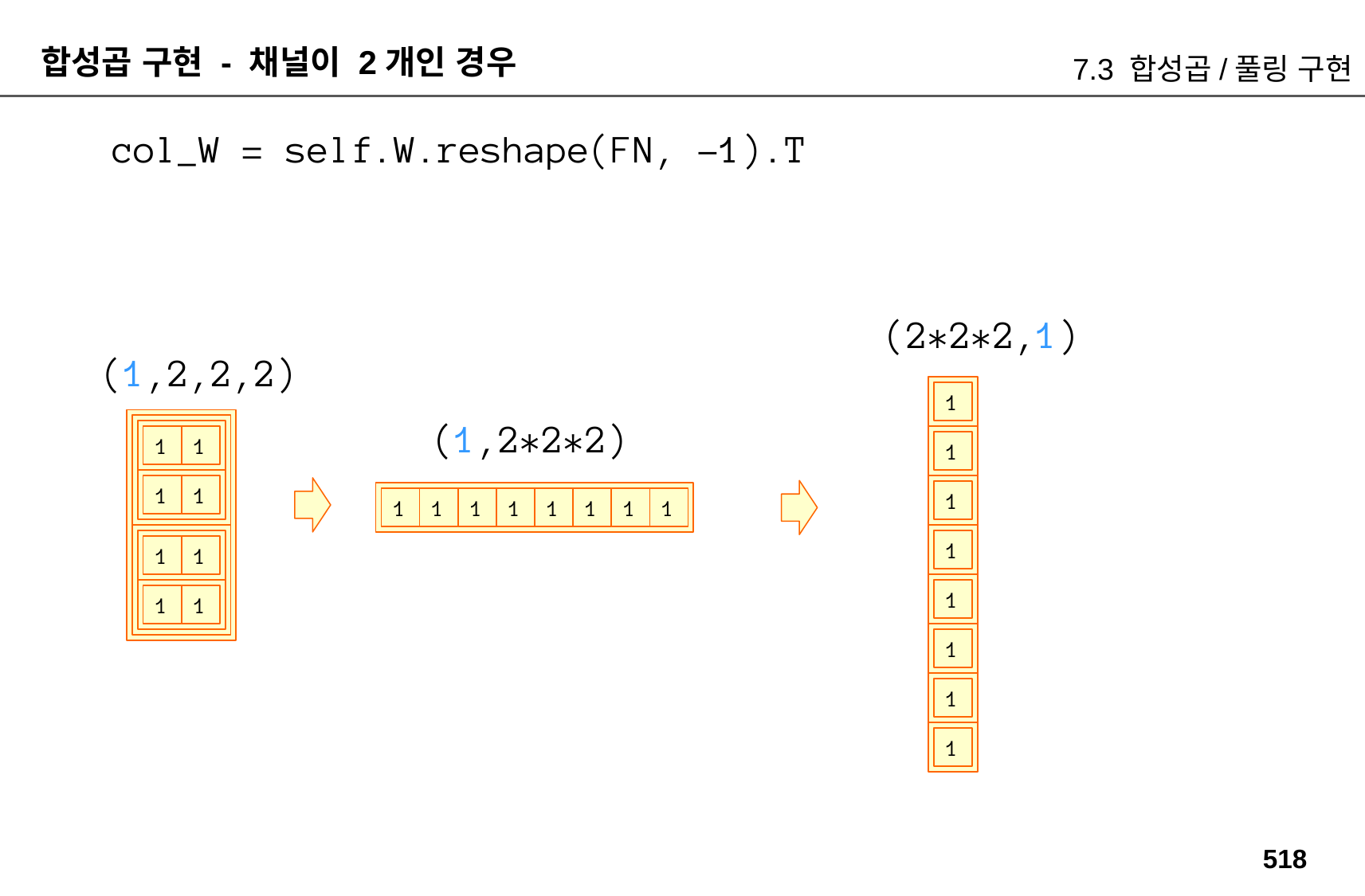

합성곱 구현 - 채널이 2개인 경우
7.3 합성곱/풀링 구현
col_W = self.W.reshape(FN, -1).T
(2*2*2,1)
(1,2,2,2)

1
(1,2*2*2)

1
1

1
1

1

1

1
1
1
1
1
1
1
1

1

1
1

1
1

1

1

1

1